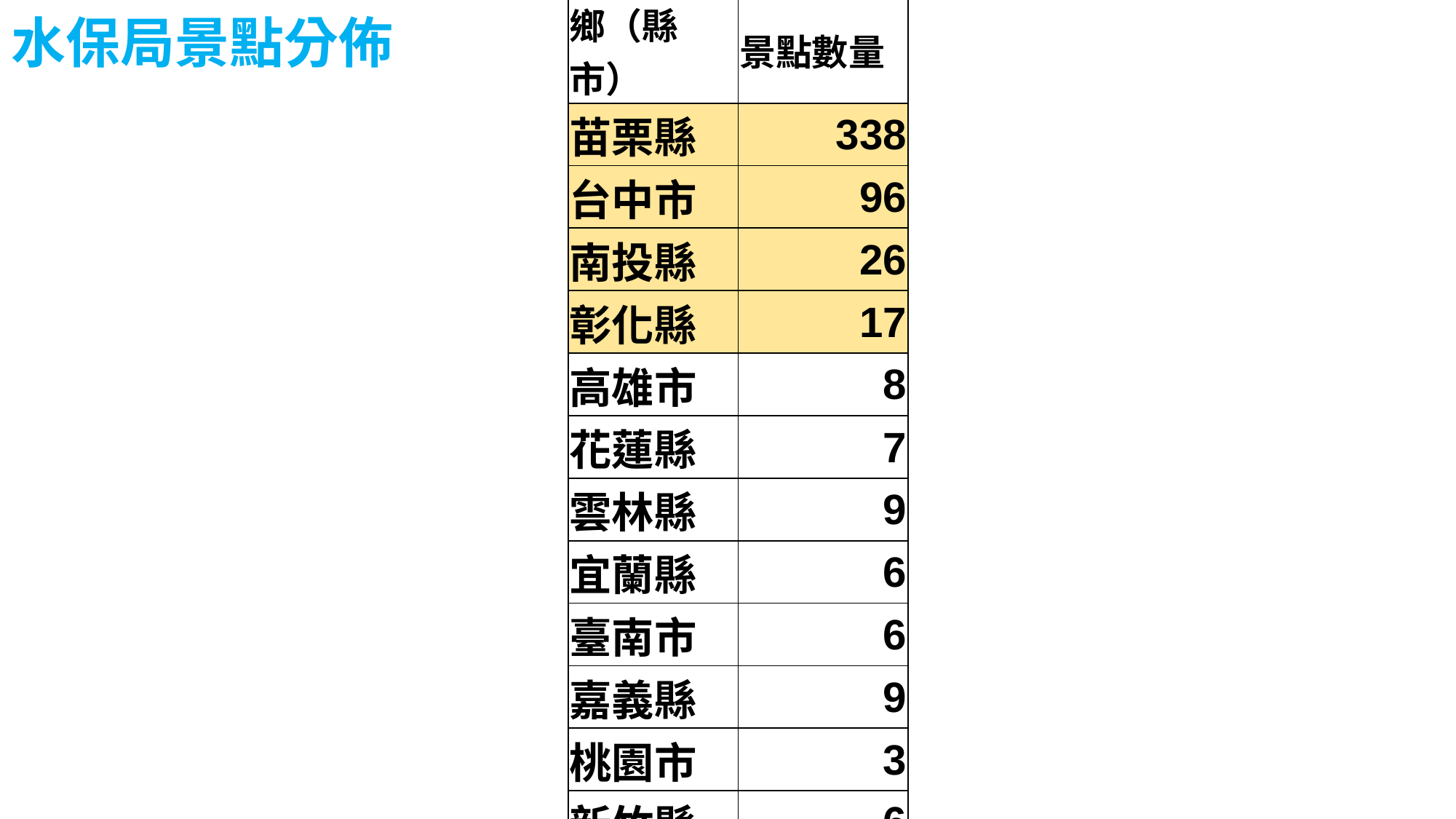

# 水保局景點分佈
| 鄉（縣市） | 景點數量 |
| --- | --- |
| 苗栗縣 | 338 |
| 台中市 | 96 |
| 南投縣 | 26 |
| 彰化縣 | 17 |
| 高雄市 | 8 |
| 花蓮縣 | 7 |
| 雲林縣 | 9 |
| 宜蘭縣 | 6 |
| 臺南市 | 6 |
| 嘉義縣 | 9 |
| 桃園市 | 3 |
| 新竹縣 | 6 |
| 新北市 | 1 |
| 臺東縣 | 2 |
| 屏東縣 | 4 |